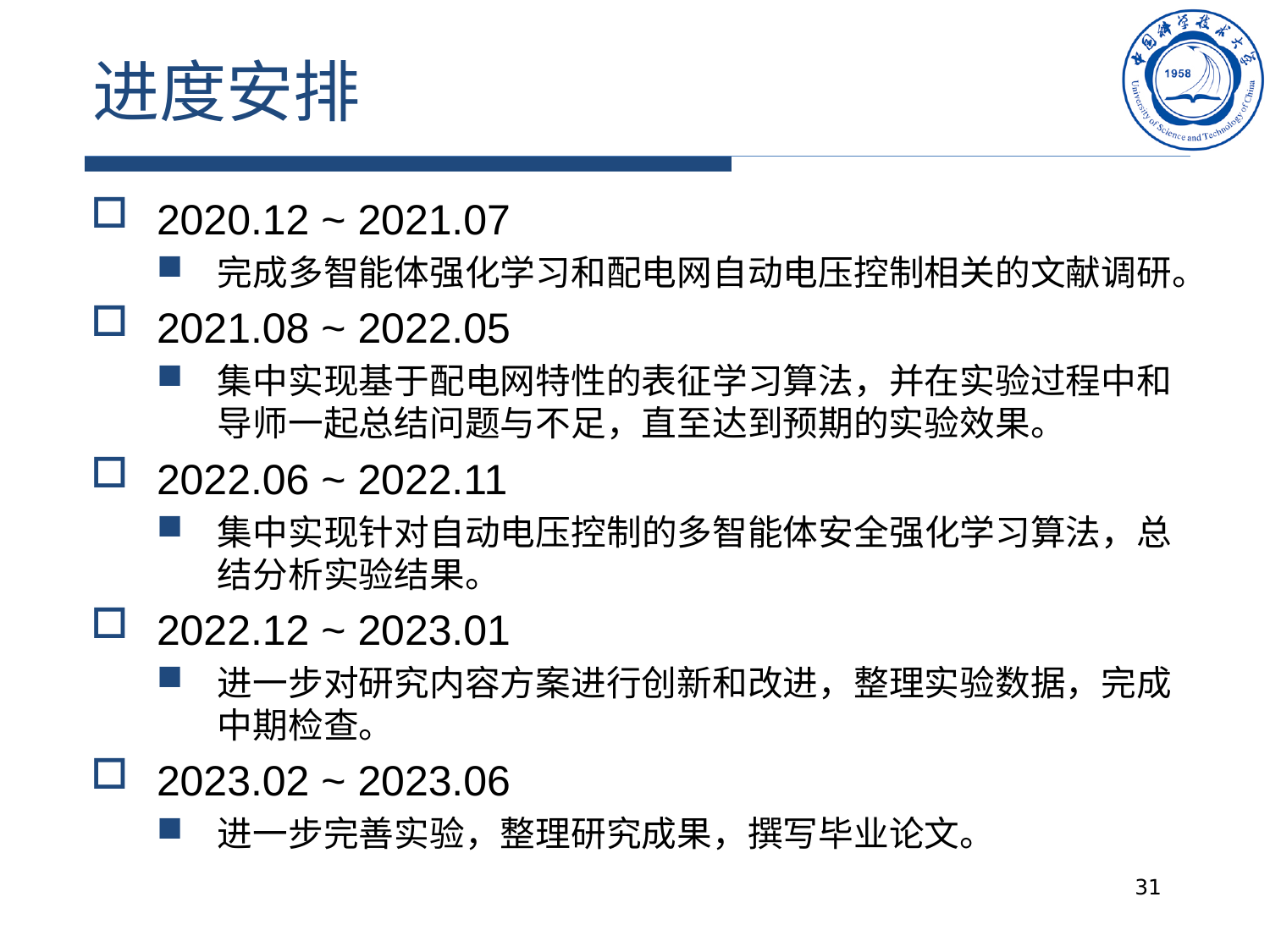

# 进度安排
2020.12 ~ 2021.07
完成多智能体强化学习和配电网自动电压控制相关的文献调研。
2021.08 ~ 2022.05
集中实现基于配电网特性的表征学习算法，并在实验过程中和导师一起总结问题与不足，直至达到预期的实验效果。
2022.06 ~ 2022.11
集中实现针对自动电压控制的多智能体安全强化学习算法，总结分析实验结果。
2022.12 ~ 2023.01
进一步对研究内容方案进行创新和改进，整理实验数据，完成中期检查。
2023.02 ~ 2023.06
进一步完善实验，整理研究成果，撰写毕业论文。
31